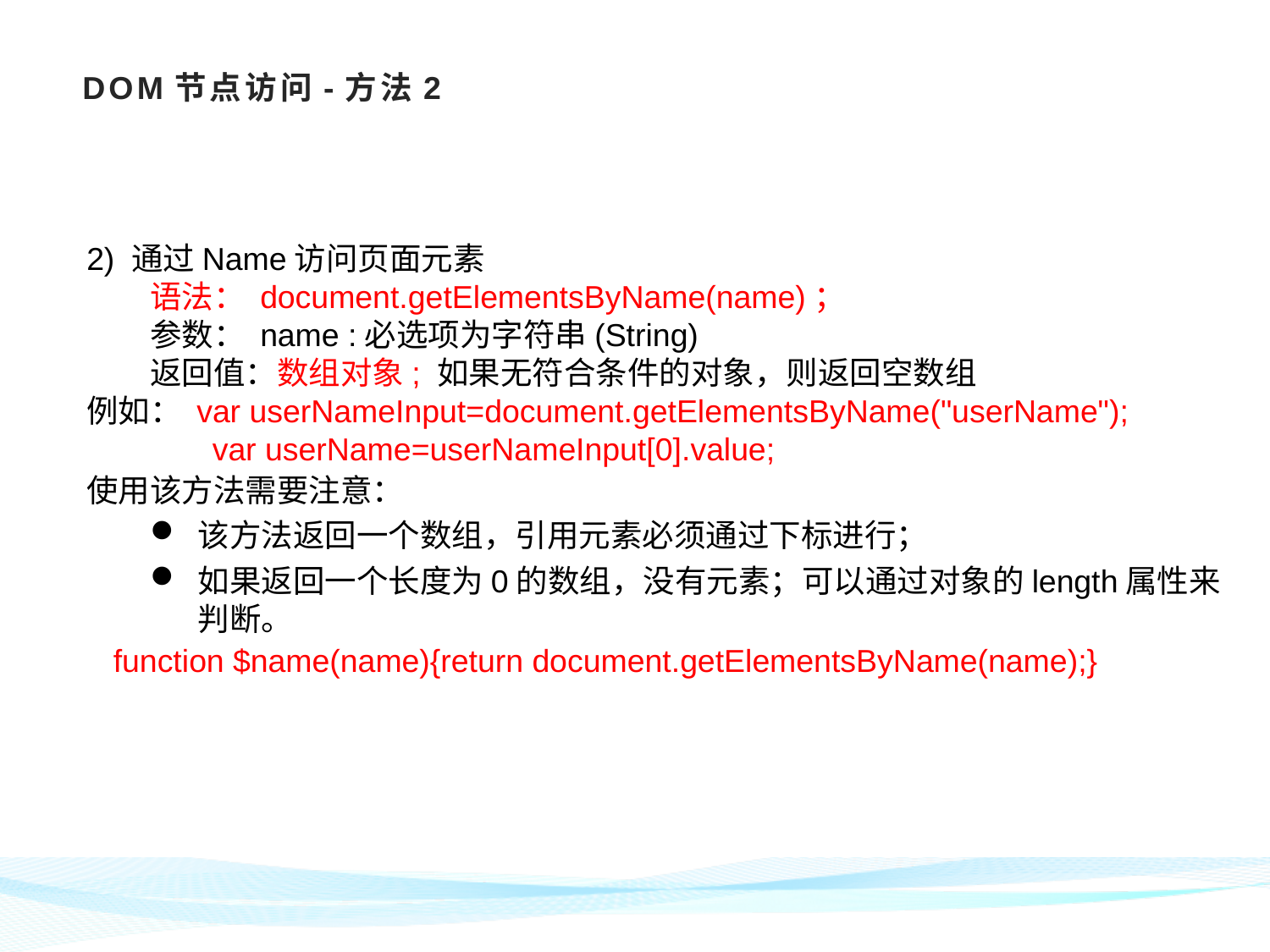

# DOM节点访问-方法2
2) 通过Name访问页面元素
语法： document.getElementsByName(name)；
参数： name :必选项为字符串(String)
返回值：数组对象; 如果无符合条件的对象，则返回空数组
例如： var userNameInput=document.getElementsByName("userName");
       var userName=userNameInput[0].value;
使用该方法需要注意：
该方法返回一个数组，引用元素必须通过下标进行；
如果返回一个长度为0的数组，没有元素；可以通过对象的length属性来判断。
   function $name(name){return document.getElementsByName(name);}